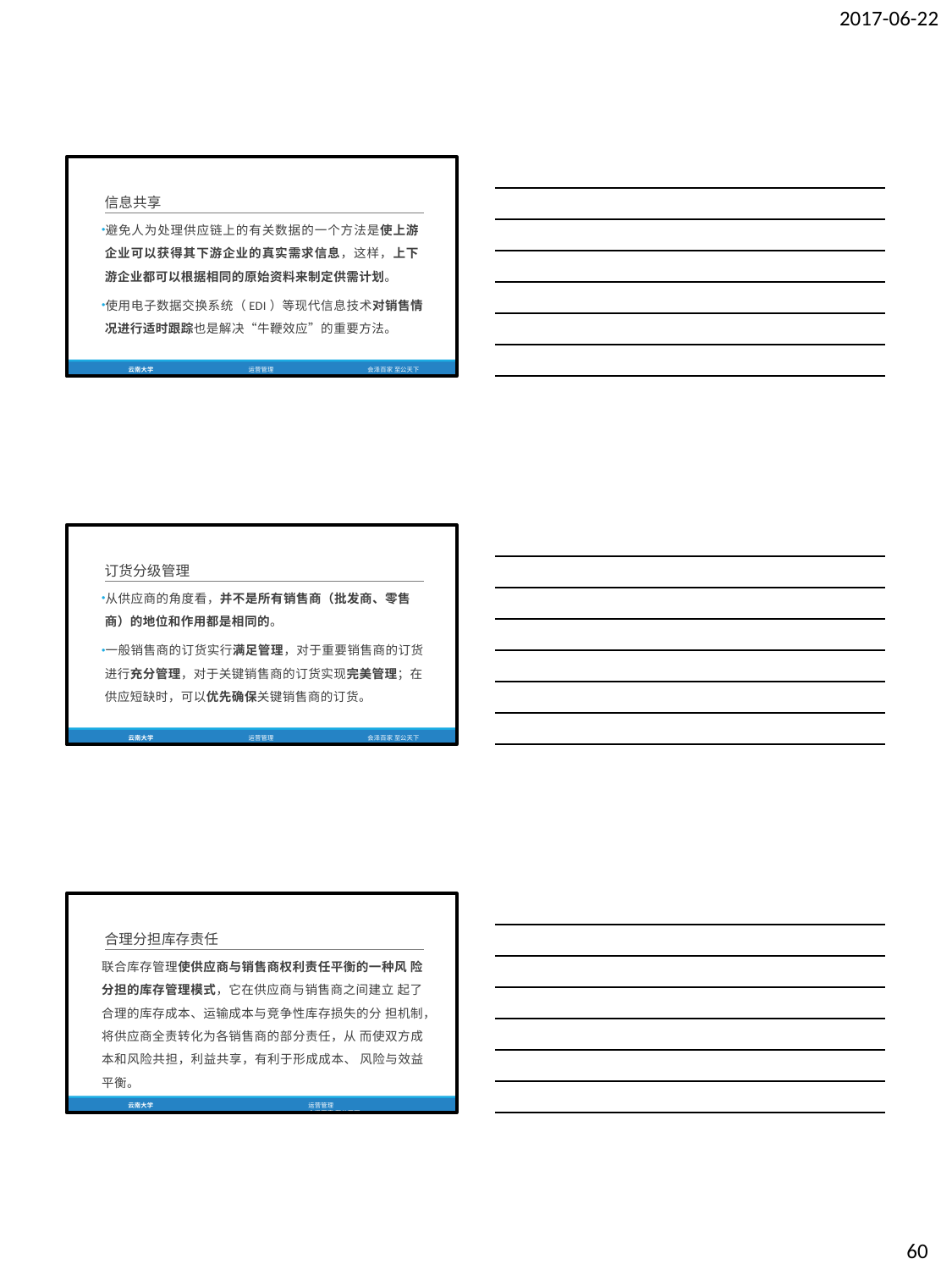

2017-06-22

信息共享
避免人为处理供应链上的有关数据的一个方法是使上游 企业可以获得其下游企业的真实需求信息，这样，上下 游企业都可以根据相同的原始资料来制定供需计划。
使用电子数据交换系统（EDI）等现代信息技术对销售情 况进行适时跟踪也是解决“牛鞭效应”的重要方法。

云南大学
运营管理
会泽百家 至公天下

订货分级管理
从供应商的角度看，并不是所有销售商（批发商、零售 商）的地位和作用都是相同的。
一般销售商的订货实行满足管理，对于重要销售商的订货 进行充分管理，对于关键销售商的订货实现完美管理；在 供应短缺时，可以优先确保关键销售商的订货。

云南大学
运营管理
会泽百家 至公天下

合理分担库存责任
联合库存管理使供应商与销售商权利责任平衡的一种风 险分担的库存管理模式，它在供应商与销售商之间建立 起了合理的库存成本、运输成本与竞争性库存损失的分 担机制，将供应商全责转化为各销售商的部分责任，从 而使双方成本和风险共担，利益共享，有利于形成成本、 风险与效益平衡。

云南大学	运营管理	会泽百家 至公天下

60